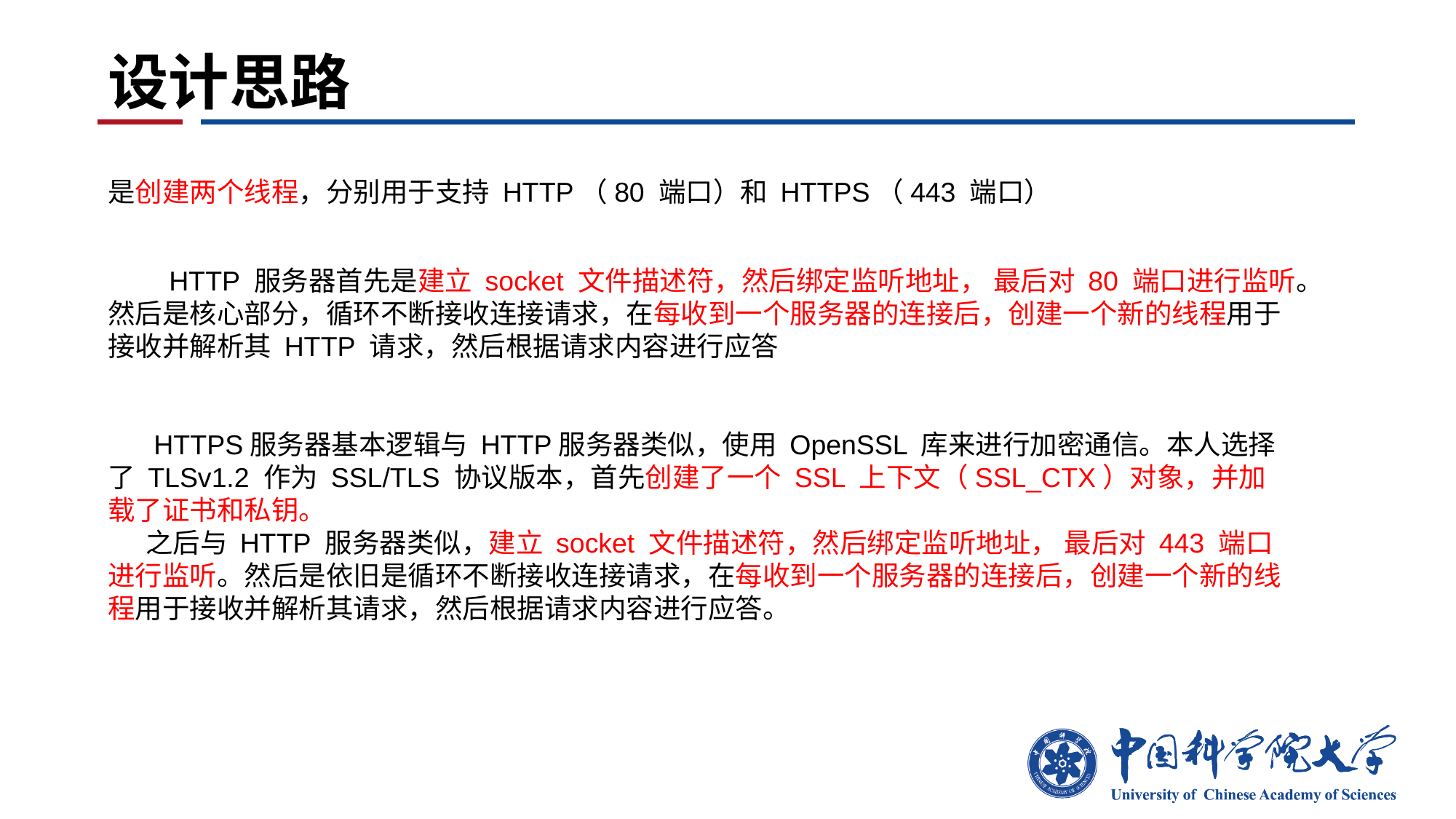

# 设计思路
是创建两个线程，分别用于支持 HTTP（80 端口）和 HTTPS（443 端口）

        HTTP 服务器首先是建立 socket 文件描述符，然后绑定监听地址， 最后对 80 端口进行监听。然后是核心部分，循环不断接收连接请求，在每收到一个服务器的连接后，创建一个新的线程用于接收并解析其 HTTP 请求，然后根据请求内容进行应答
      HTTPS服务器基本逻辑与 HTTP服务器类似，使用 OpenSSL 库来进行加密通信。本人选择了 TLSv1.2 作为 SSL/TLS 协议版本，首先创建了一个 SSL 上下文（SSL_CTX）对象，并加载了证书和私钥。
     之后与 HTTP 服务器类似，建立 socket 文件描述符，然后绑定监听地址， 最后对 443 端口进行监听。然后是依旧是循环不断接收连接请求，在每收到一个服务器的连接后，创建一个新的线程用于接收并解析其请求，然后根据请求内容进行应答。